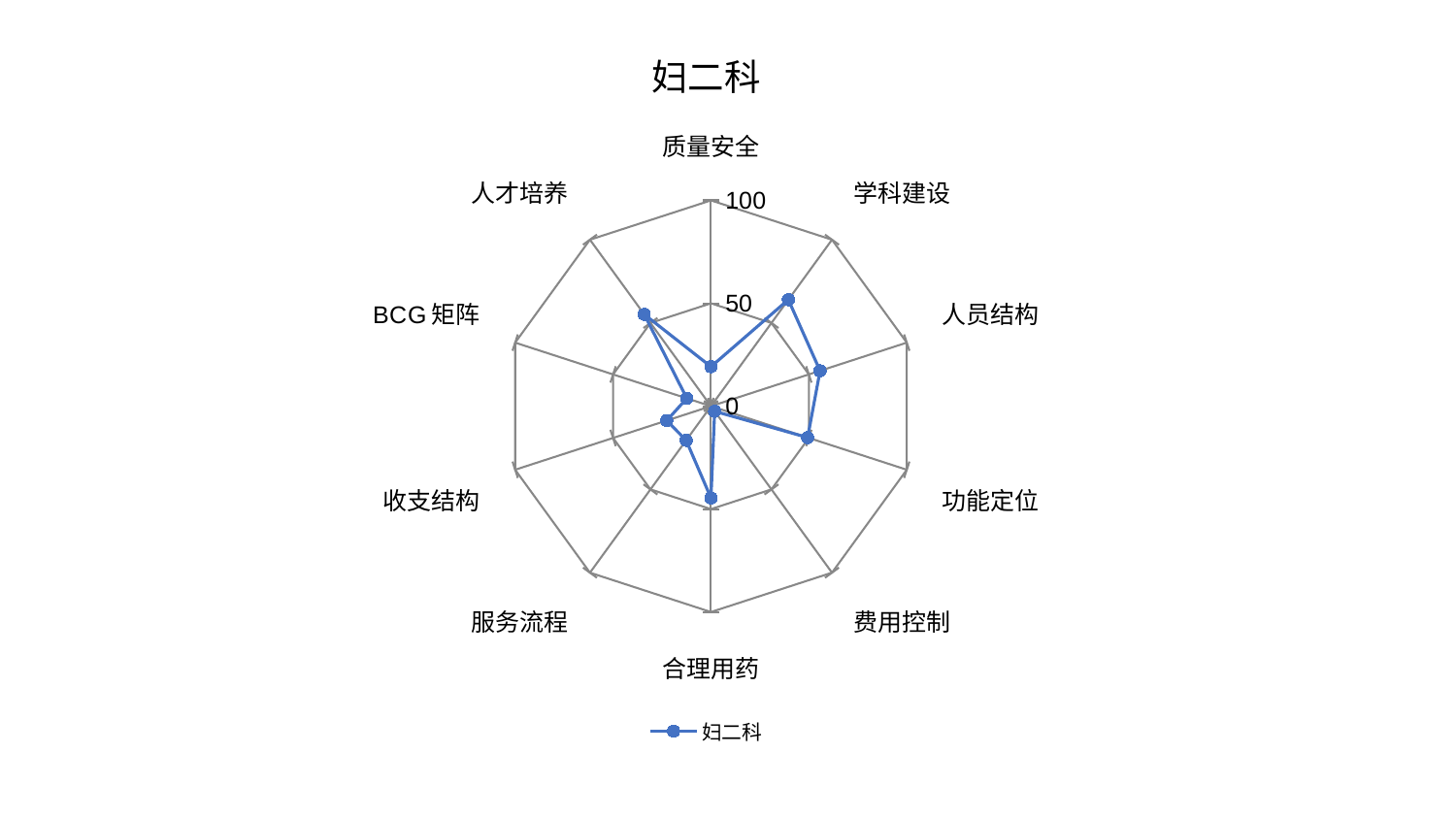

### Chart: 妇二科

| Category | 妇二科 |
|---|---|
| 质量安全 | 19.205852722334097 |
| 学科建设 | 63.98075927921778 |
| 人员结构 | 55.70790130884029 |
| 功能定位 | 49.36642004272965 |
| 费用控制 | 3.0696178654980524 |
| 合理用药 | 44.60682743075887 |
| 服务流程 | 20.528180761113227 |
| 收支结构 | 22.62533376997519 |
| BCG矩阵 | 12.327077131510183 |
| 人才培养 | 55.156927490612276 |
111